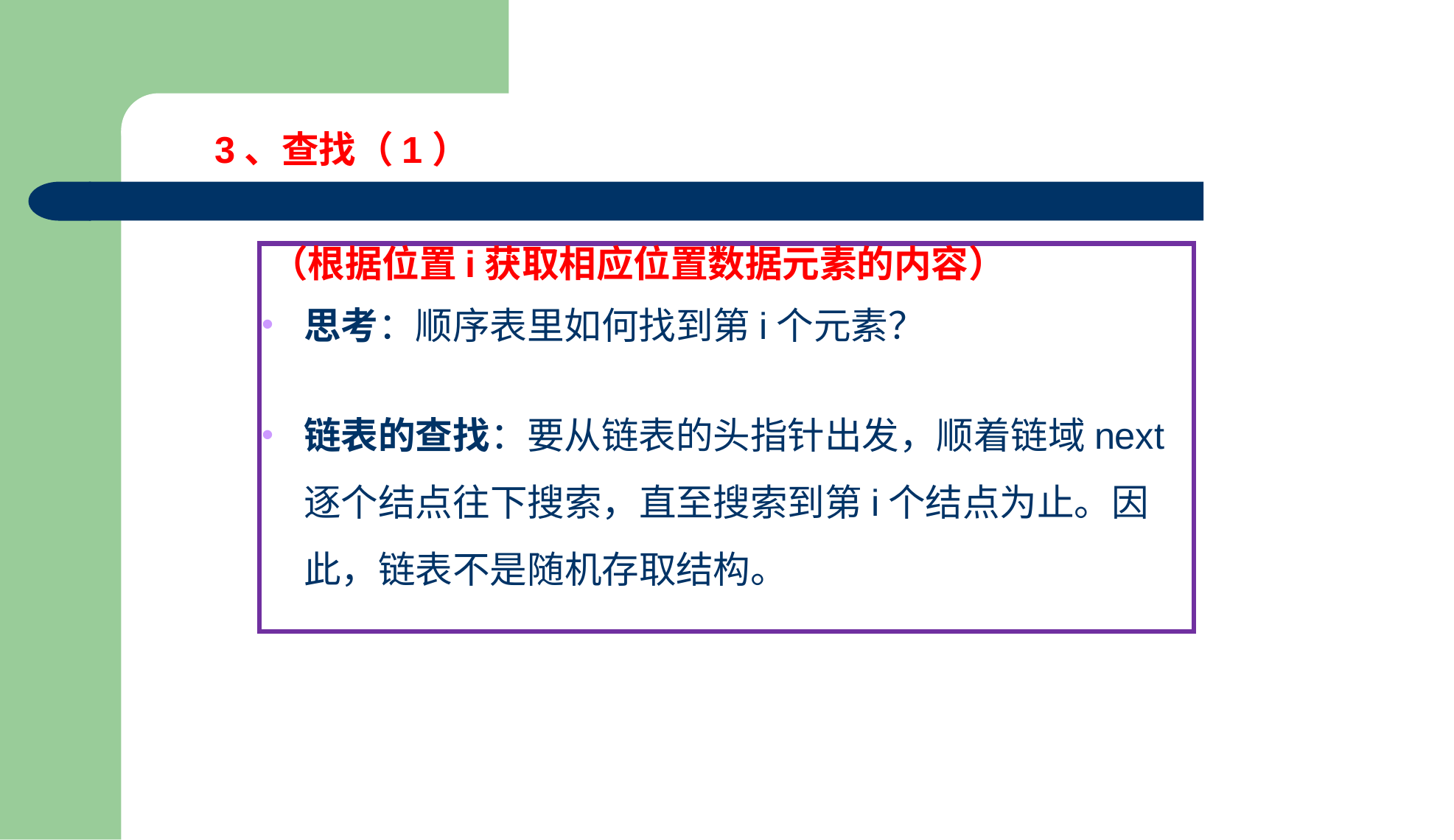

3、查找（1）
（根据位置i获取相应位置数据元素的内容）

思考：顺序表里如何找到第i个元素？

链表的查找：要从链表的头指针出发，顺着链域next逐个结点往下搜索，直至搜索到第i个结点为止。因此，链表不是随机存取结构。